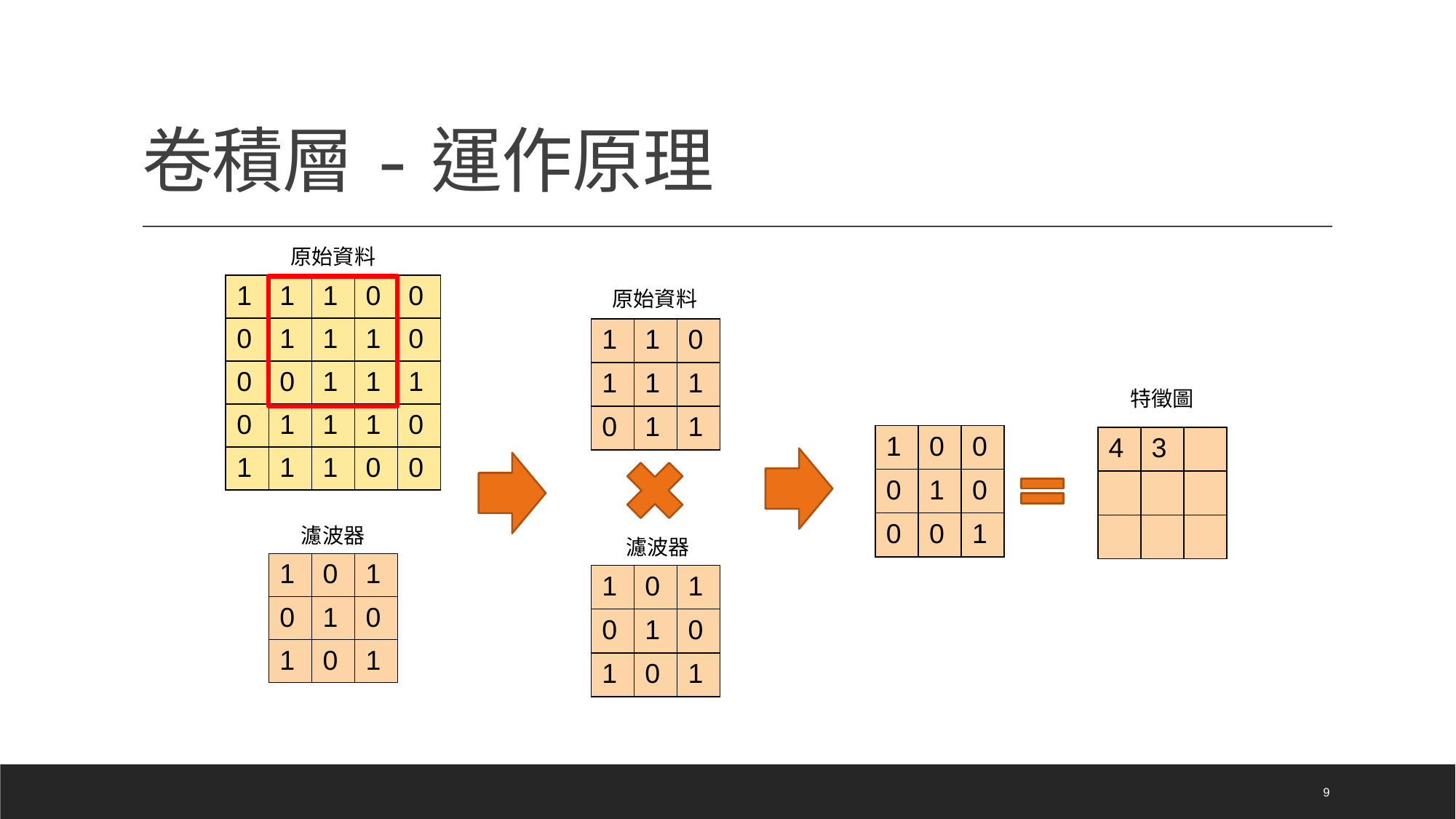

# 卷積層-運作原理
原始資料
| 1 | 1 | 1 | 0 | 0 |
| --- | --- | --- | --- | --- |
| 0 | 1 | 1 | 1 | 0 |
| 0 | 0 | 1 | 1 | 1 |
| 0 | 1 | 1 | 1 | 0 |
| 1 | 1 | 1 | 0 | 0 |

原始資料
| 1 | 1 | 0 |
| --- | --- | --- |
| 1 | 1 | 1 |
| 0 | 1 | 1 |
特徵圖
| 1 | 0 | 0 |
| --- | --- | --- |
| 0 | 1 | 0 |
| 0 | 0 | 1 |
| 4 | 3 |  |
| --- | --- | --- |
|  |  |  |
|  |  |  |

濾波器
濾波器
| 1 | 0 | 1 |
| --- | --- | --- |
| 0 | 1 | 0 |
| 1 | 0 | 1 |
| 1 | 0 | 1 |
| --- | --- | --- |
| 0 | 1 | 0 |
| 1 | 0 | 1 |
9